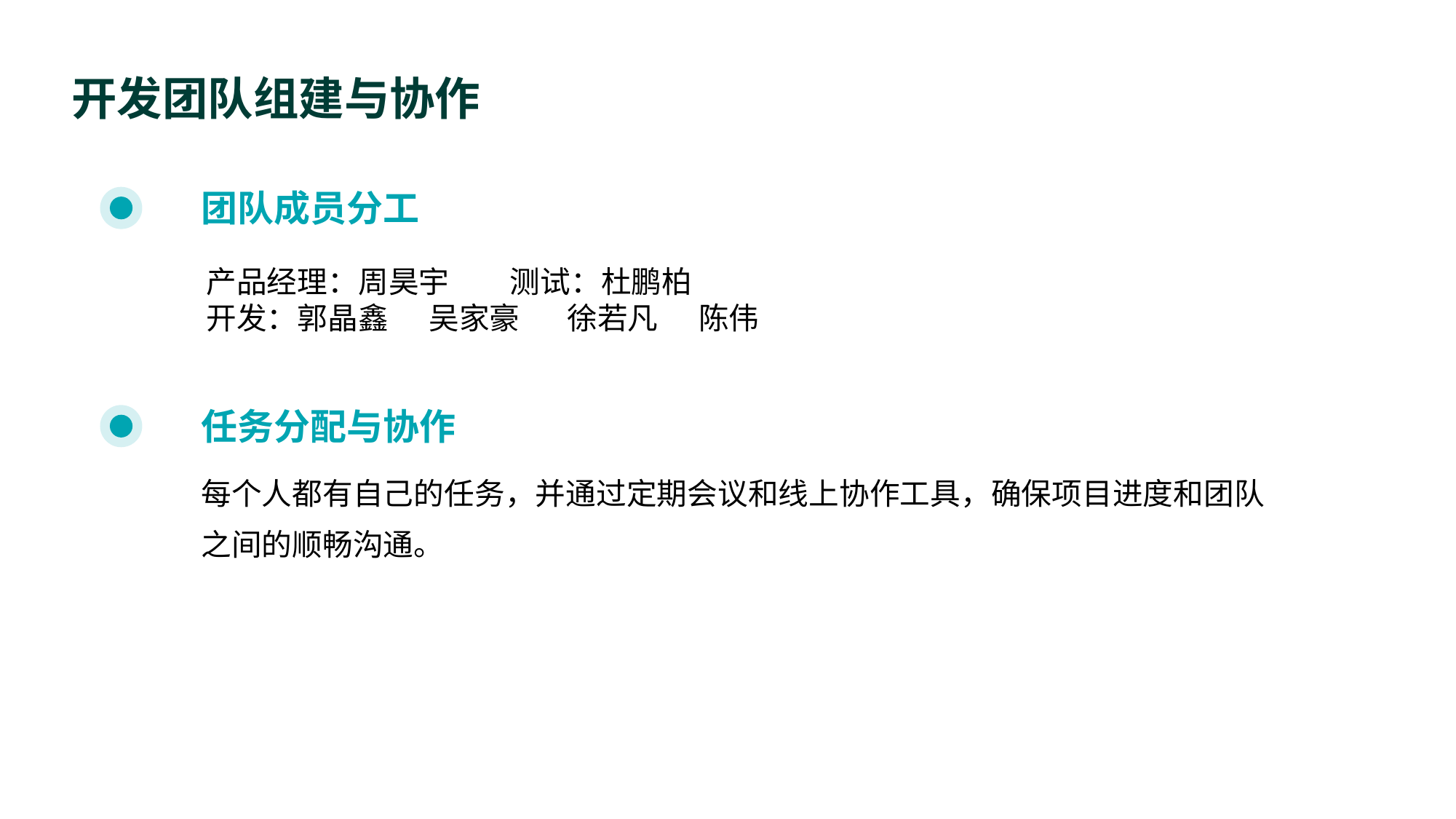

开发团队组建与协作
团队成员分工

产品经理：周昊宇         测试：杜鹏柏
开发：郭晶鑫      吴家豪       徐若凡      陈伟
任务分配与协作

每个人都有自己的任务，并通过定期会议和线上协作工具，确保项目进度和团队之间的顺畅沟通。